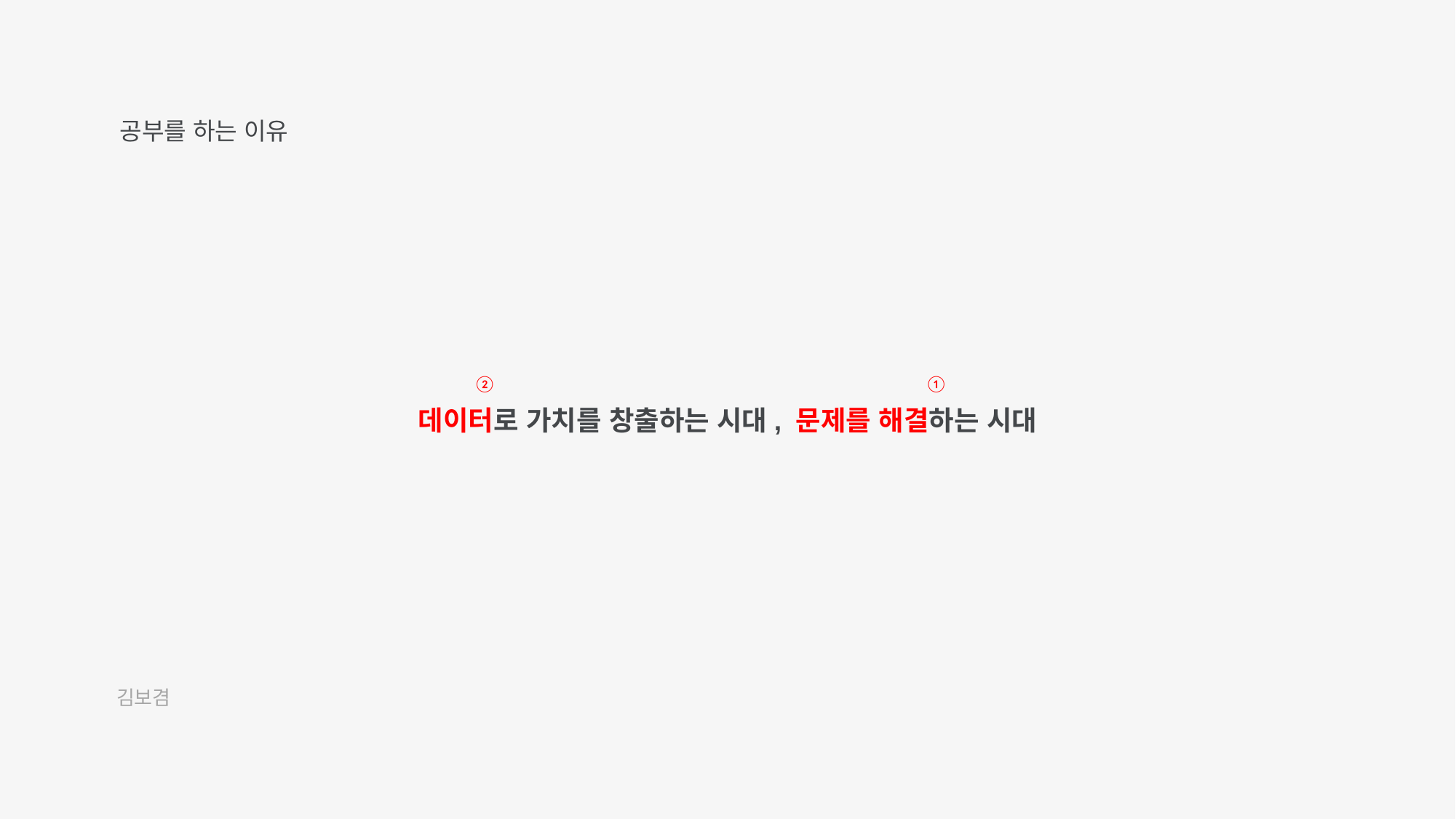

공부를 하는 이유
②
①
데이터로 가치를 창출하는 시대, 문제를 해결하는 시대
김보겸